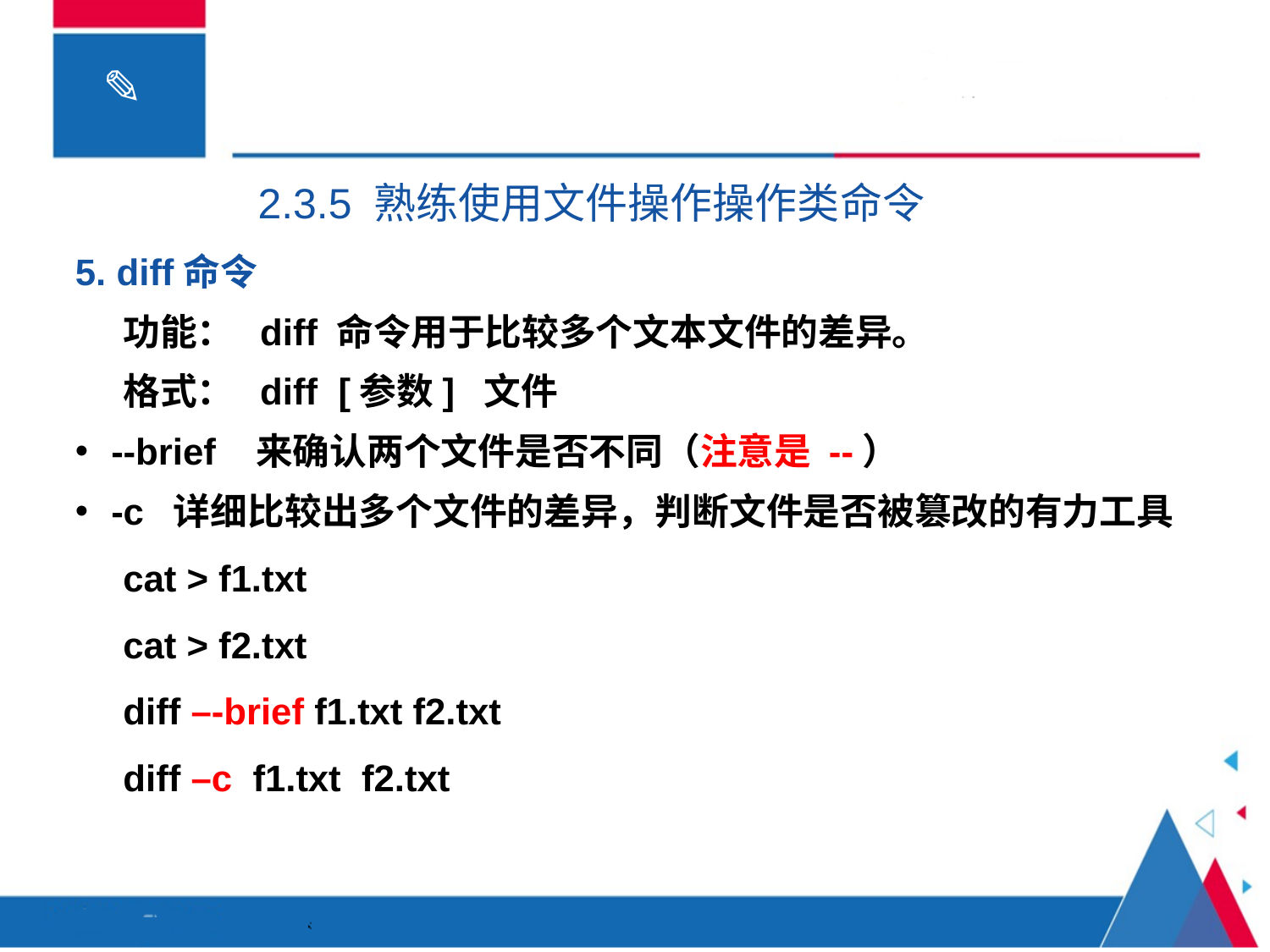

2.3.5 熟练使用文件操作操作类命令
5. diff命令
功能：  diff 命令用于比较多个文本文件的差异。
格式：  diff  [参数]  文件
--brief   来确认两个文件是否不同（注意是 --）
-c  详细比较出多个文件的差异，判断文件是否被篡改的有力工具
cat > f1.txt
cat > f2.txt
diff –-brief f1.txt f2.txt
diff –c  f1.txt  f2.txt